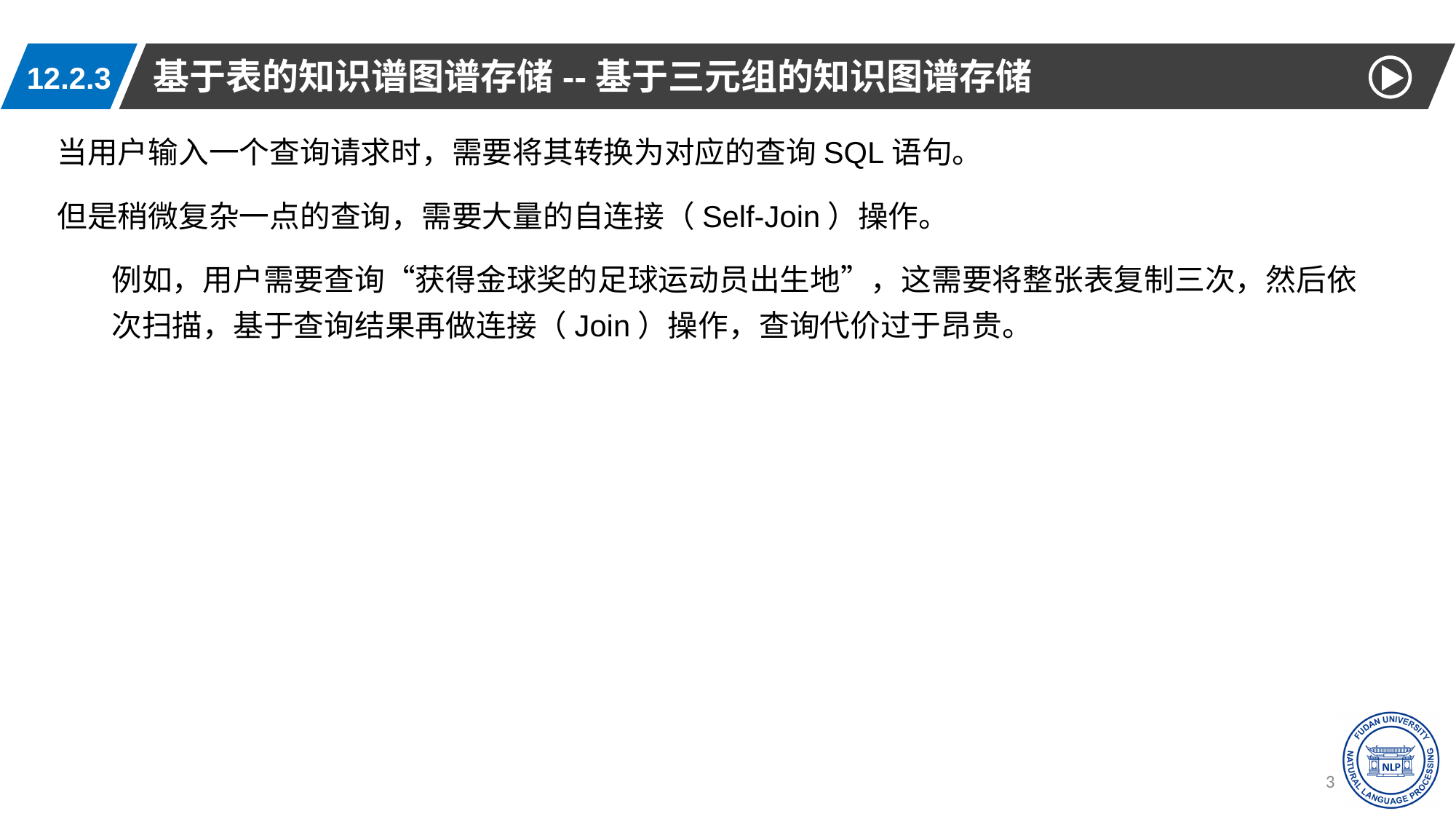

基于表的知识谱图谱存储--基于三元组的知识图谱存储
12.2.3

当用户输入一个查询请求时，需要将其转换为对应的查询SQL语句。
但是稍微复杂一点的查询，需要大量的自连接（Self-Join）操作。
例如，用户需要查询“获得金球奖的足球运动员出生地”，这需要将整张表复制三次，然后依次扫描，基于查询结果再做连接（Join）操作，查询代价过于昂贵。
32